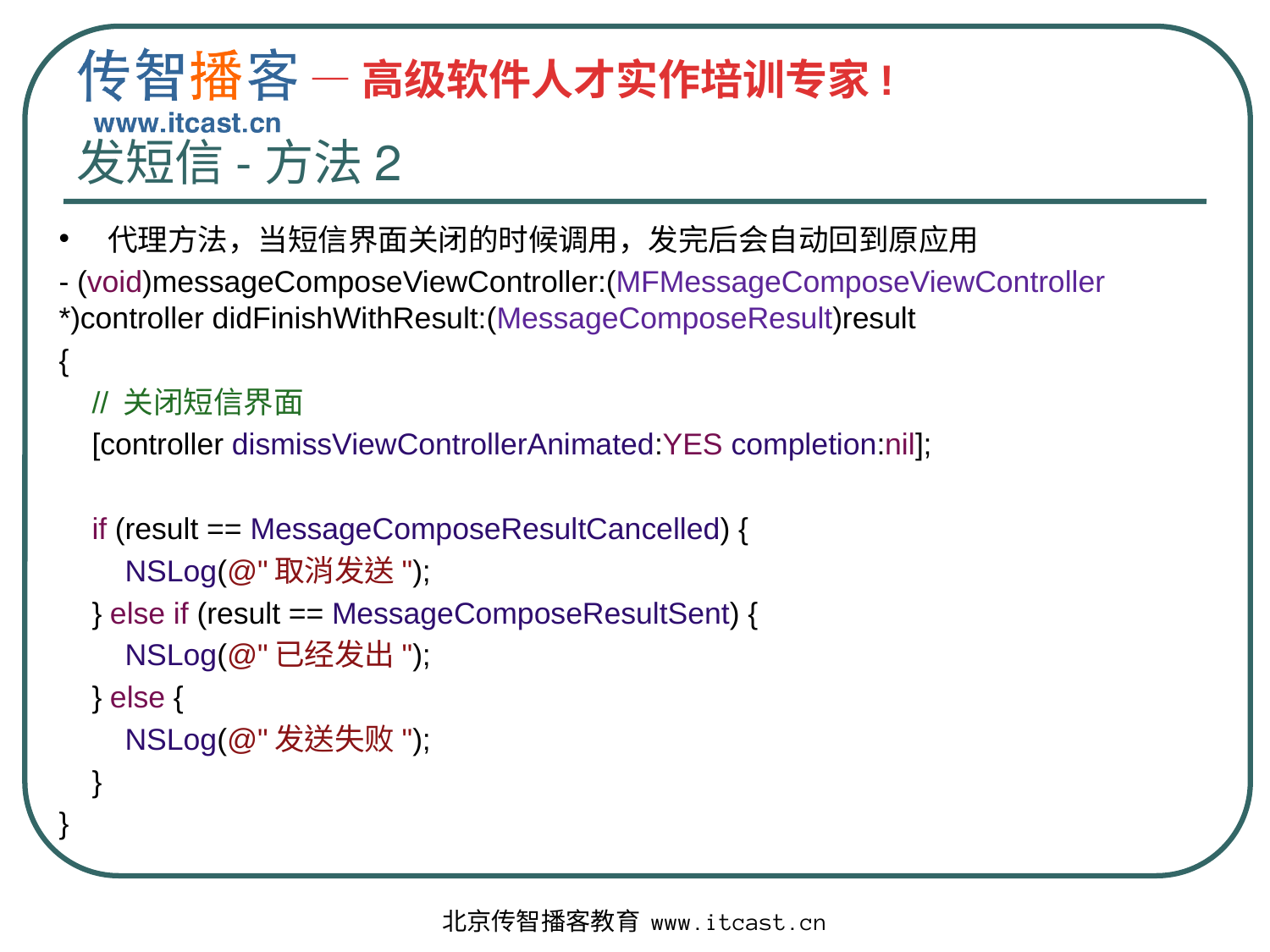

# 发短信-方法2
代理方法，当短信界面关闭的时候调用，发完后会自动回到原应用
- (void)messageComposeViewController:(MFMessageComposeViewController *)controller didFinishWithResult:(MessageComposeResult)result
{
    // 关闭短信界面
    [controller dismissViewControllerAnimated:YES completion:nil];

    if (result == MessageComposeResultCancelled) {
        NSLog(@"取消发送");
    } else if (result == MessageComposeResultSent) {
        NSLog(@"已经发出");
    } else {
        NSLog(@"发送失败");
    }
}